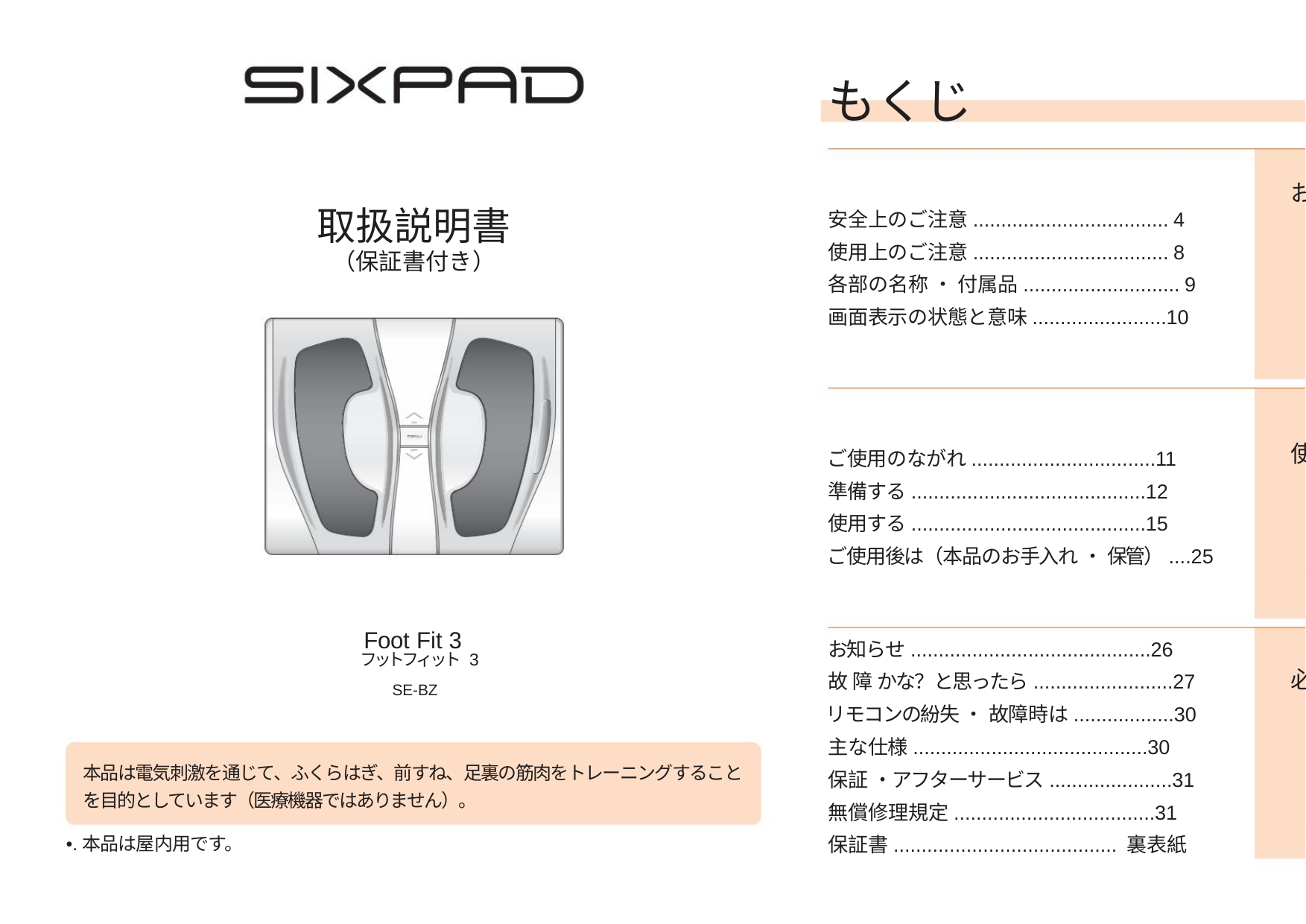

もくじ
お
取扱説明書
安全上のご注意................................... 4
使用上のご注意................................... 8
各部の名称 ・ 付属品............................ 9
画面表示の状態と意味........................10
（保証書付き）
使
必
ご使用のながれ.................................11
準備する..........................................12
使用する..........................................15
ご使用後は（本品のお手入れ ・ 保管）....25
Foot Fit 3
フットフィット 3
SE-BZ
お知らせ...........................................26
故 障 かな？と思ったら.........................27
リモコンの紛失 ・ 故障時は..................30
主な仕様..........................................30
保証 ・アフターサービス......................31
無償修理規定....................................31
保証書........................................ 裏表紙
本品は電気刺激を通じて、ふくらはぎ、前すね、足裏の筋肉をトレーニングすること
を目的としています（医療機器ではありません）。
•.本品は屋内用です。